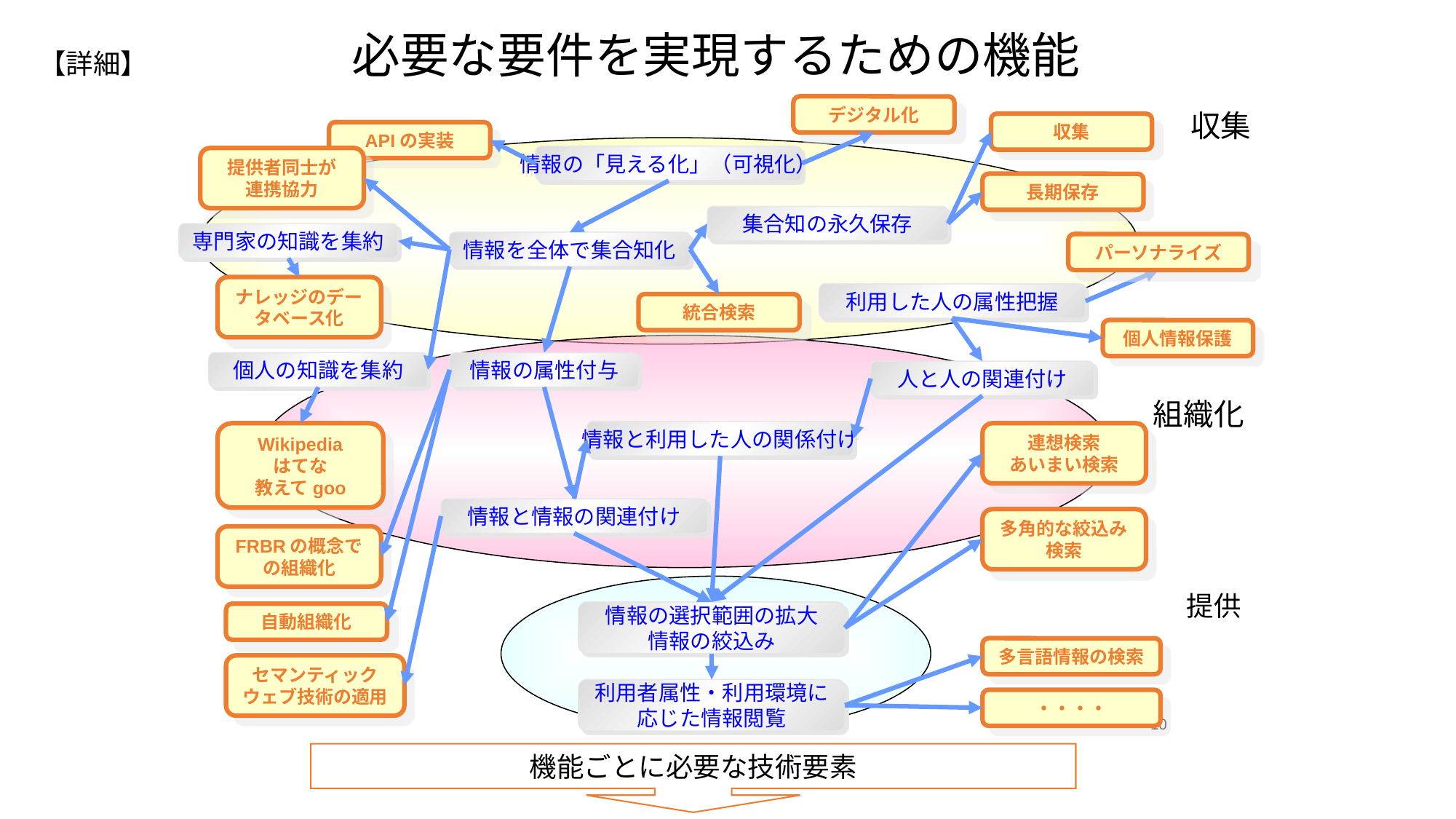

# 必要な要件を実現するための機能
【詳細】
デジタル化
収集
収集
APIの実装
情報の「見える化」（可視化）
提供者同士が
連携協力
長期保存
集合知の永久保存
専門家の知識を集約
情報を全体で集合知化
パーソナライズ
ナレッジのデータベース化
利用した人の属性把握
統合検索
個人情報保護

個人の知識を集約
情報の属性付与
人と人の関連付け
組織化
Wikipedia
はてな
教えてgoo
情報と利用した人の関係付け
連想検索
あいまい検索

情報と情報の関連付け
多角的な絞込み検索
FRBRの概念での組織化
提供
情報の選択範囲の拡大
情報の絞込み
自動組織化
多言語情報の検索
セマンティックウェブ技術の適用
利用者属性・利用環境に
応じた情報閲覧
・・・・
10
機能ごとに必要な技術要素